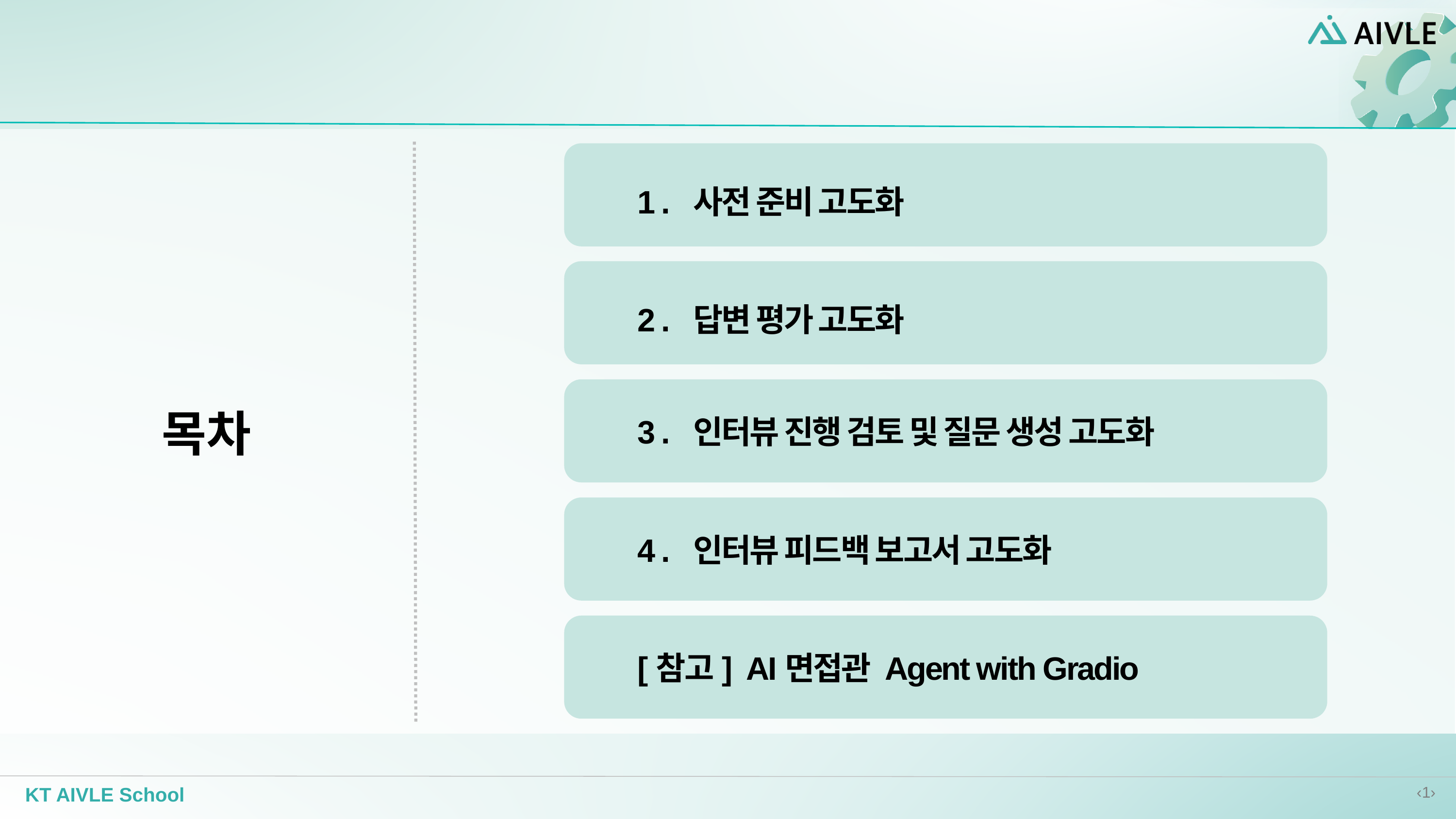

1 .  사전 준비 고도화
        2 .  답변 평가 고도화
        3 .  인터뷰 진행 검토 및 질문 생성 고도화
        4 .  인터뷰 피드백 보고서 고도화
        [참고]  AI면접관 Agent with Gradio
목차

KT AIVLE School

‹1›